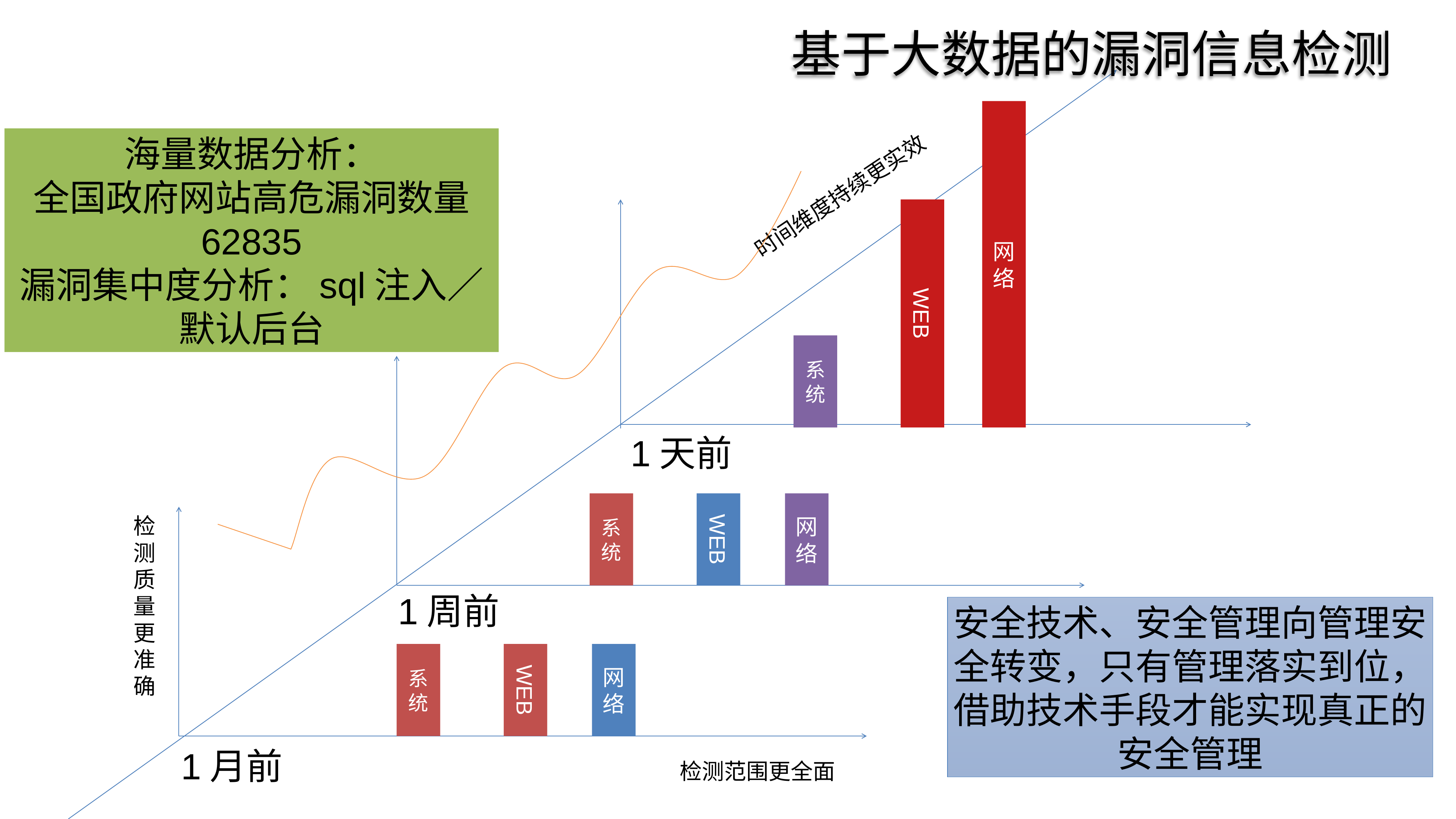

基于大数据的漏洞信息检测
网络
海量数据分析：
全国政府网站高危漏洞数量 62835
漏洞集中度分析：sql注入／默认后台

时间维度持续更实效
WEB
系统
1天前
系统
WEB
网络
检测质量更准确
1周前
安全技术、安全管理向管理安全转变，只有管理落实到位，借助技术手段才能实现真正的安全管理
系统
WEB
网络
1月前
检测范围更全面